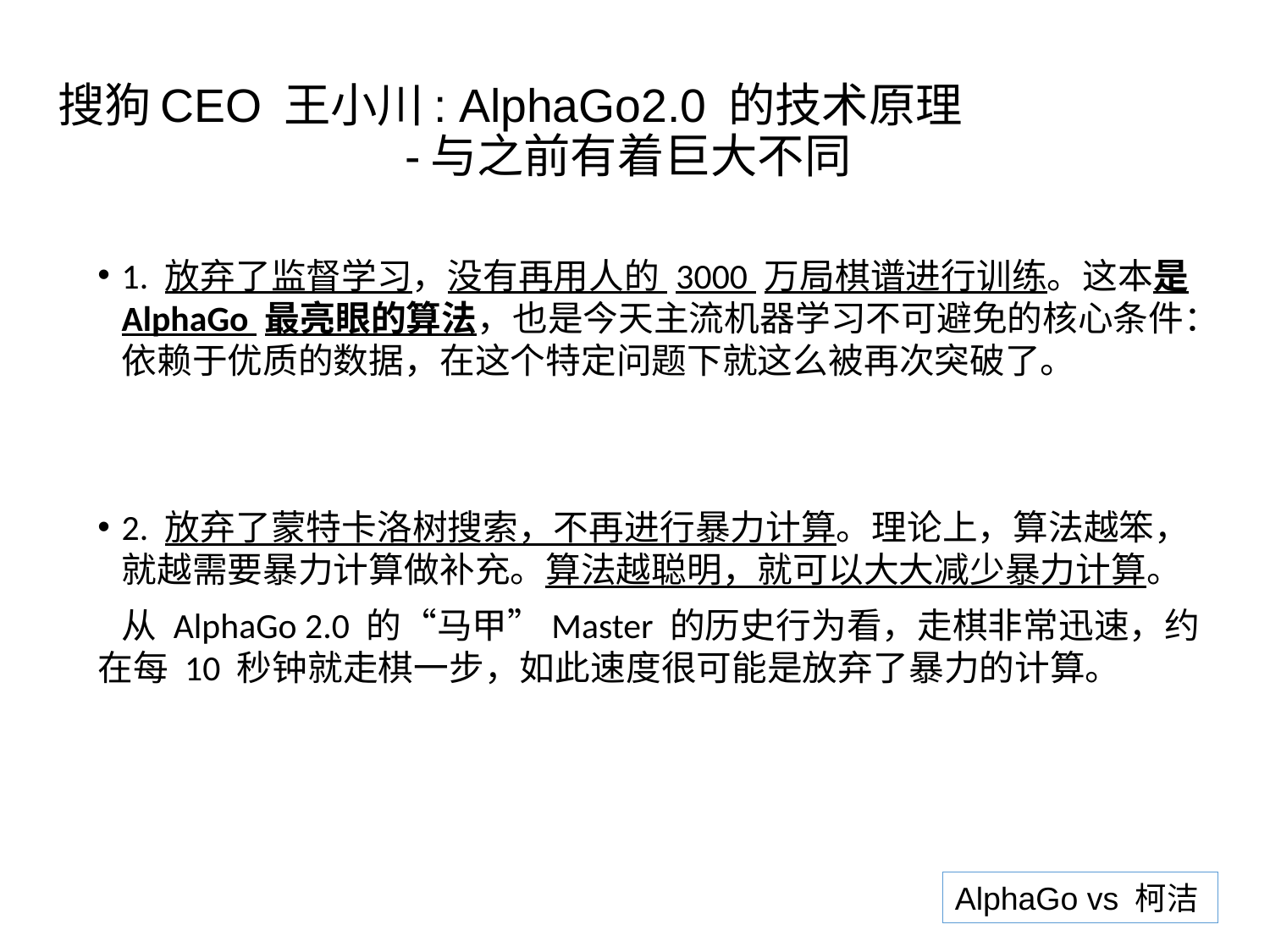

# 搜狗CEO 王小川: AlphaGo2.0 的技术原理 -与之前有着巨大不同
1. 放弃了监督学习，没有再用人的 3000 万局棋谱进行训练。这本是 AlphaGo 最亮眼的算法，也是今天主流机器学习不可避免的核心条件：依赖于优质的数据，在这个特定问题下就这么被再次突破了。

2. 放弃了蒙特卡洛树搜索，不再进行暴力计算。理论上，算法越笨，就越需要暴力计算做补充。算法越聪明，就可以大大减少暴力计算。
  从 AlphaGo 2.0 的“马甲”Master 的历史行为看，走棋非常迅速，约在每 10 秒钟就走棋一步，如此速度很可能是放弃了暴力的计算。

AlphaGo vs 柯洁